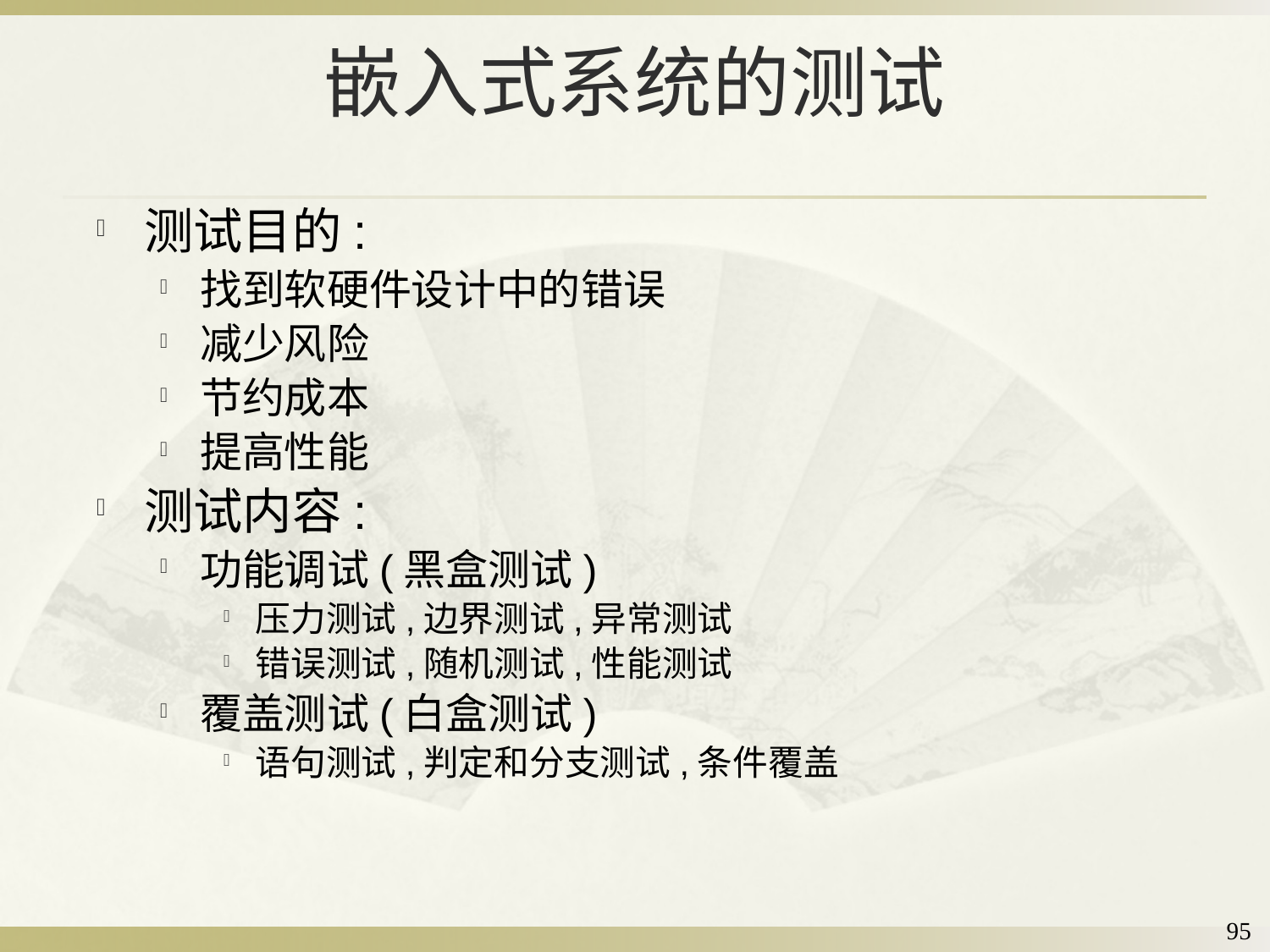

# 嵌入式系统的测试
测试目的:
找到软硬件设计中的错误
减少风险
节约成本
提高性能
测试内容:
功能调试(黑盒测试)
压力测试,边界测试,异常测试
错误测试,随机测试,性能测试
覆盖测试(白盒测试)
语句测试,判定和分支测试,条件覆盖